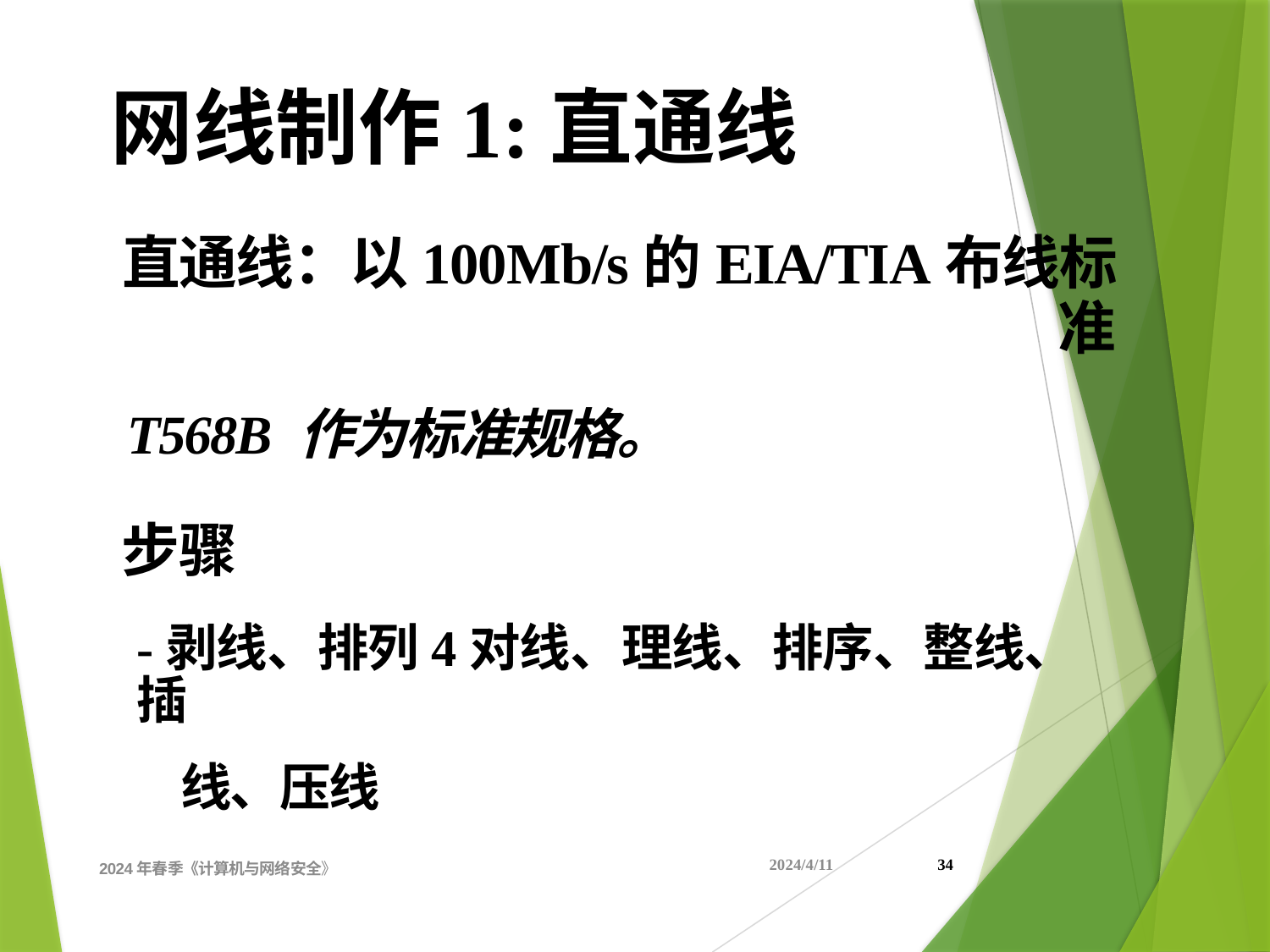

网线制作1:直通线

直通线：以100Mb/s的EIA/TIA布线标准

T568B 作为标准规格。

步骤

-剥线、排列4对线、理线、排序、整线、插
线、压线

2024年春季《计算机与网络安全》
2024/4/11
34